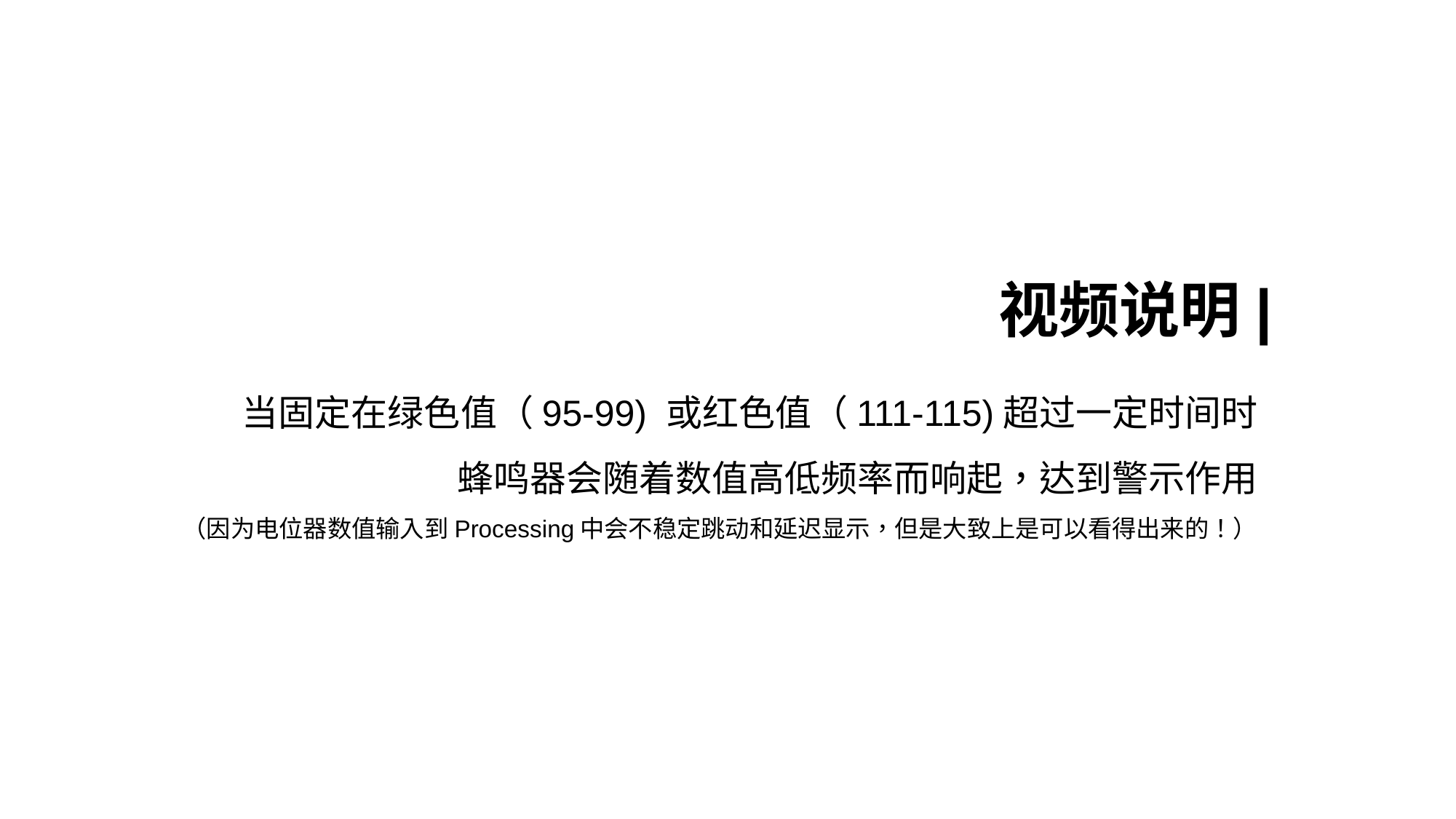

视频说明|

当固定在绿色值（95-99) 或红色值（111-115)超过一定时间时
蜂鸣器会随着数值高低频率而响起，达到警示作用
（因为电位器数值输入到Processing中会不稳定跳动和延迟显示，但是大致上是可以看得出来的！）